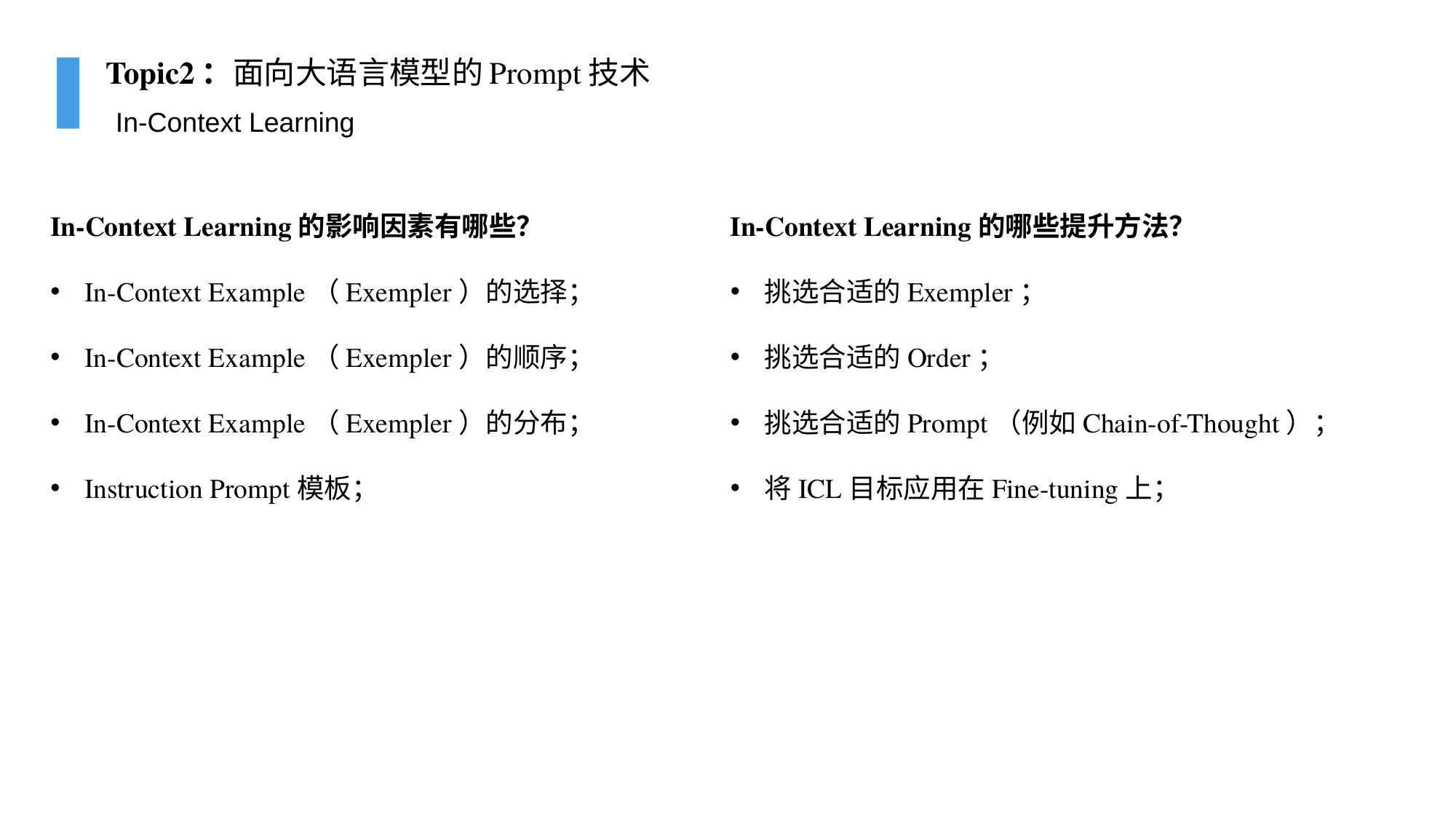

# Topic2：面向大语言模型的Prompt技术
In-Context Learning
In-Context Learning的哪些提升方法？

挑选合适的Exempler；

挑选合适的Order；

挑选合适的Prompt（例如Chain-of-Thought）；

将ICL目标应用在Fine-tuning上；

In-Context Learning的影响因素有哪些？

In-Context Example（Exempler）的选择；

In-Context Example（Exempler）的顺序；

In-Context Example（Exempler）的分布；

Instruction Prompt模板；